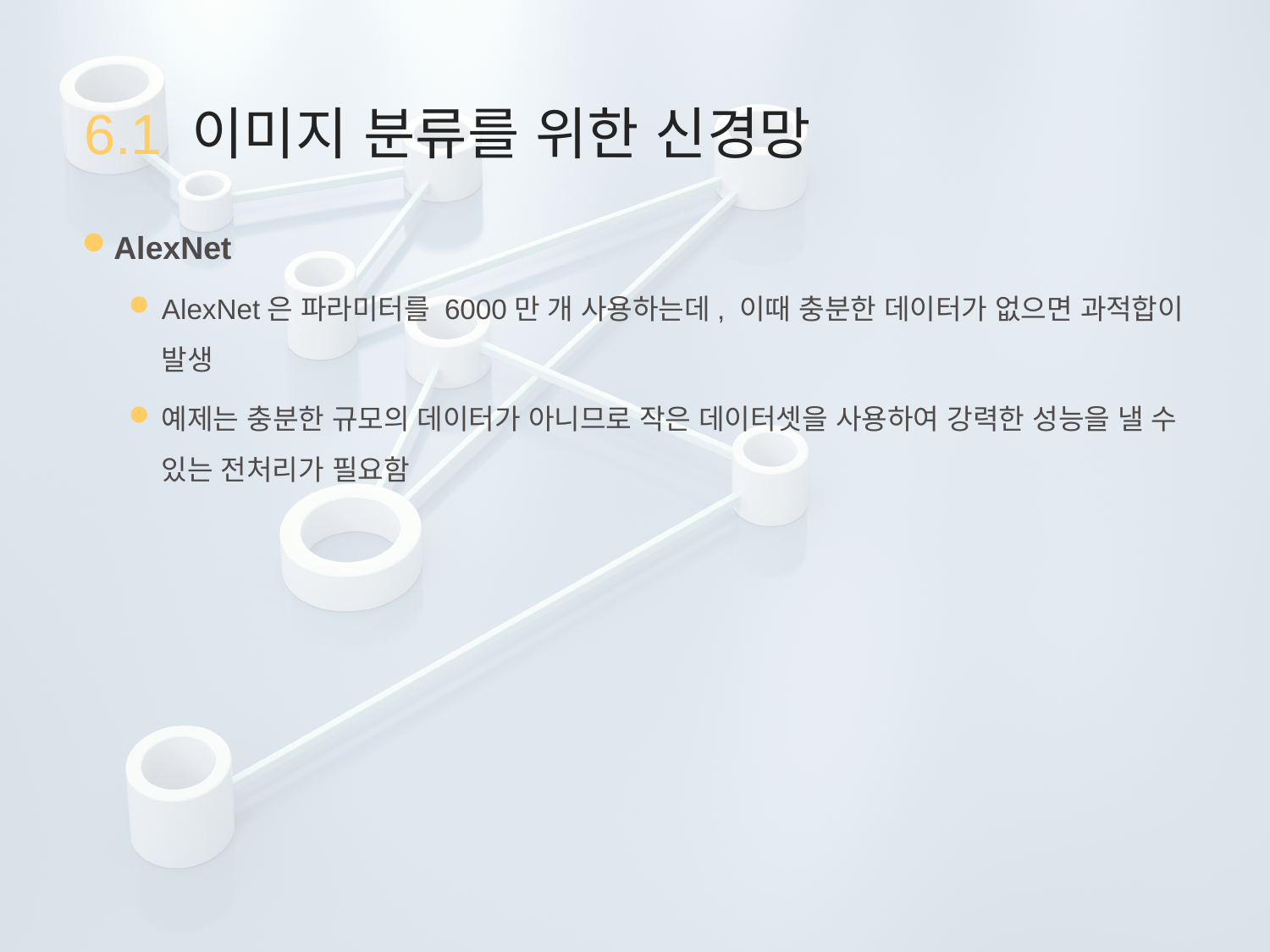

# 6.1 이미지 분류를 위한 신경망
AlexNet
AlexNet은 파라미터를 6000만 개 사용하는데, 이때 충분한 데이터가 없으면 과적합이 발생
예제는 충분한 규모의 데이터가 아니므로 작은 데이터셋을 사용하여 강력한 성능을 낼 수 있는 전처리가 필요함